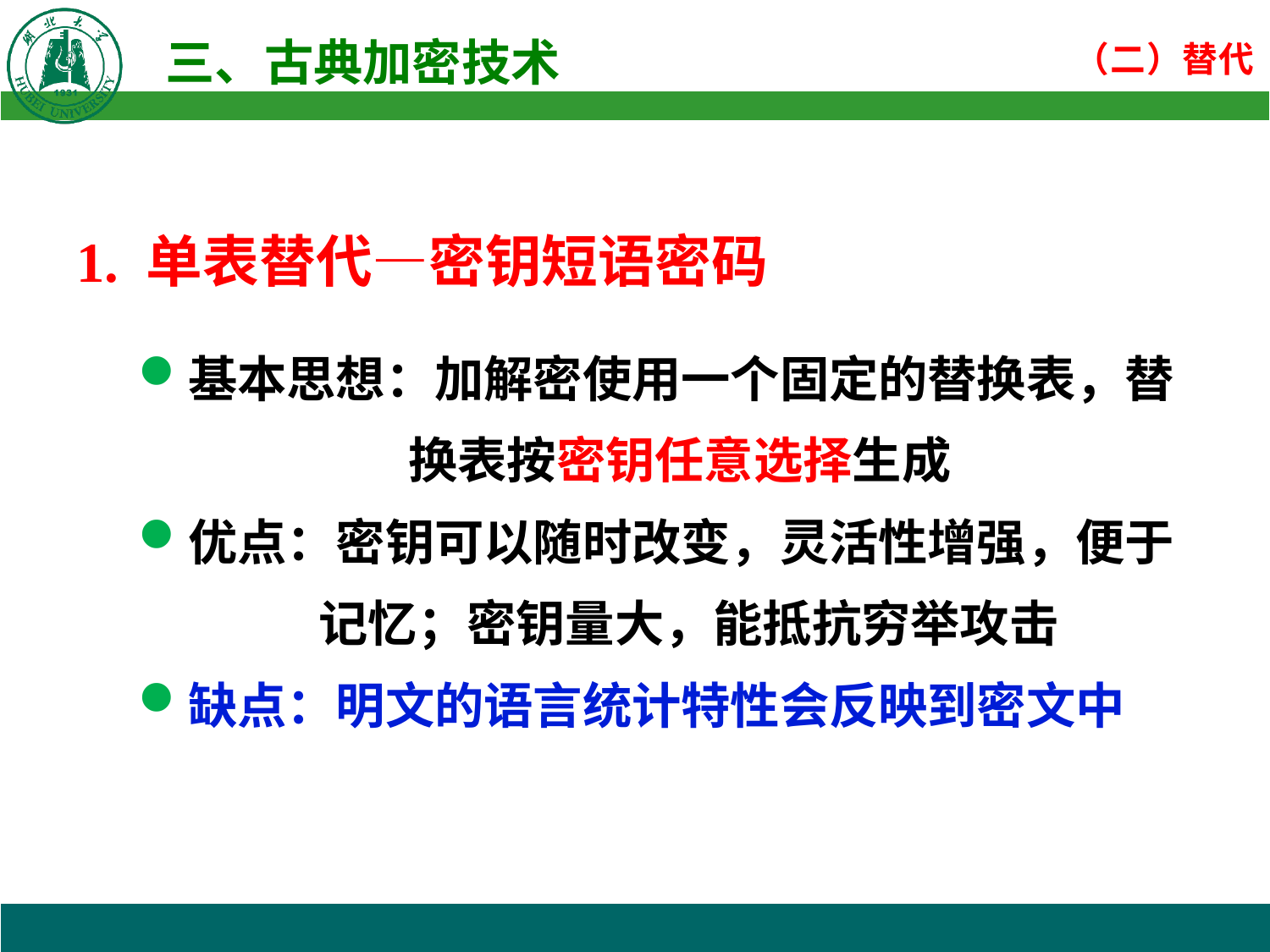

1. 单表替代—密钥短语密码
基本思想：加解密使用一个固定的替换表，替
                       换表按密钥任意选择生成
优点：密钥可以随时改变，灵活性增强，便于
               记忆；密钥量大，能抵抗穷举攻击
缺点：明文的语言统计特性会反映到密文中